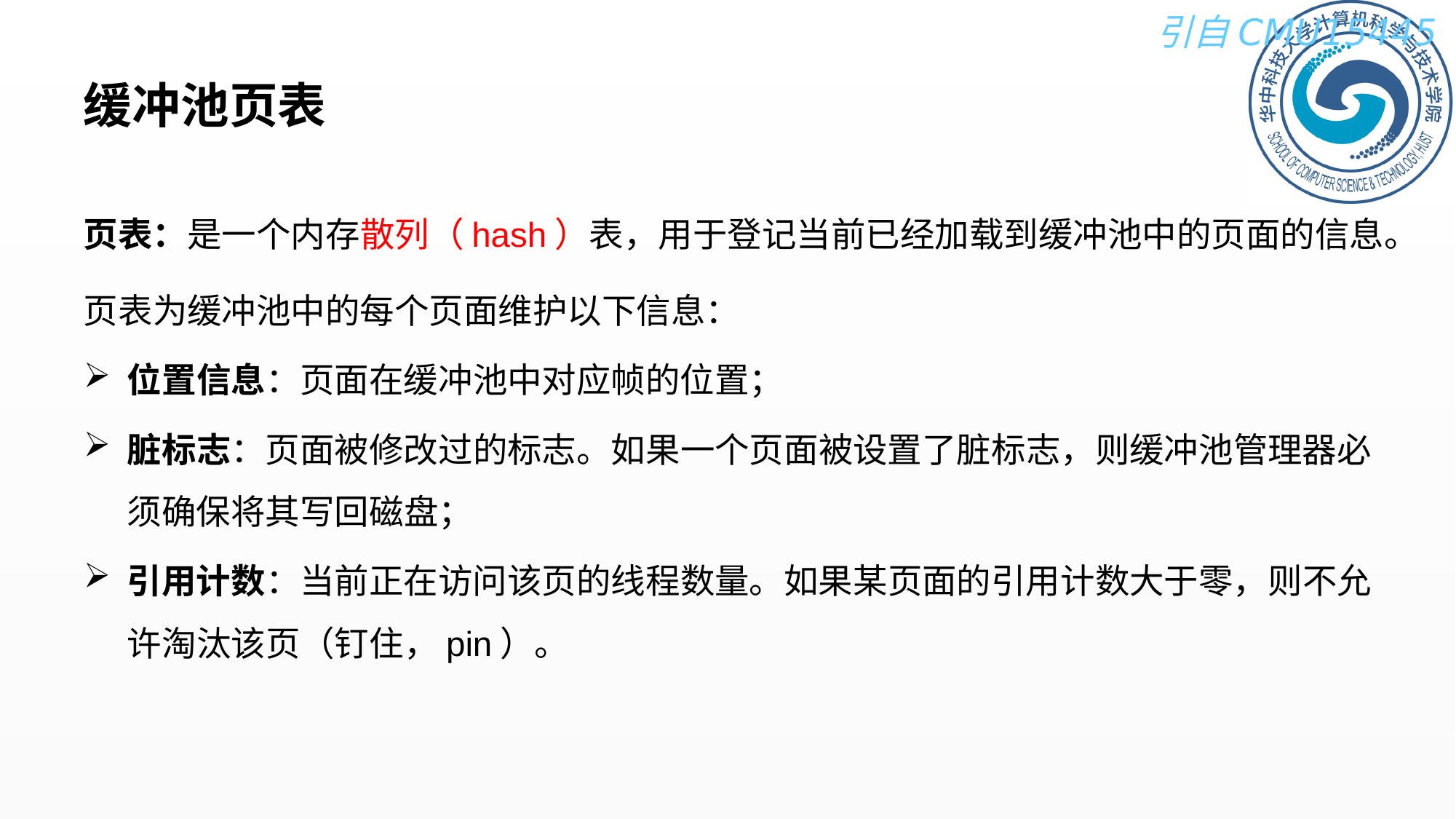

# 缓冲池页表
页表：是一个内存散列（hash）表，用于登记当前已经加载到缓冲池中的页面的信息。
页表为缓冲池中的每个页面维护以下信息：
位置信息：页面在缓冲池中对应帧的位置；
脏标志：页面被修改过的标志。如果一个页面被设置了脏标志，则缓冲池管理器必须确保将其写回磁盘；
引用计数：当前正在访问该页的线程数量。如果某页面的引用计数大于零，则不允许淘汰该页（钉住，pin）。
88